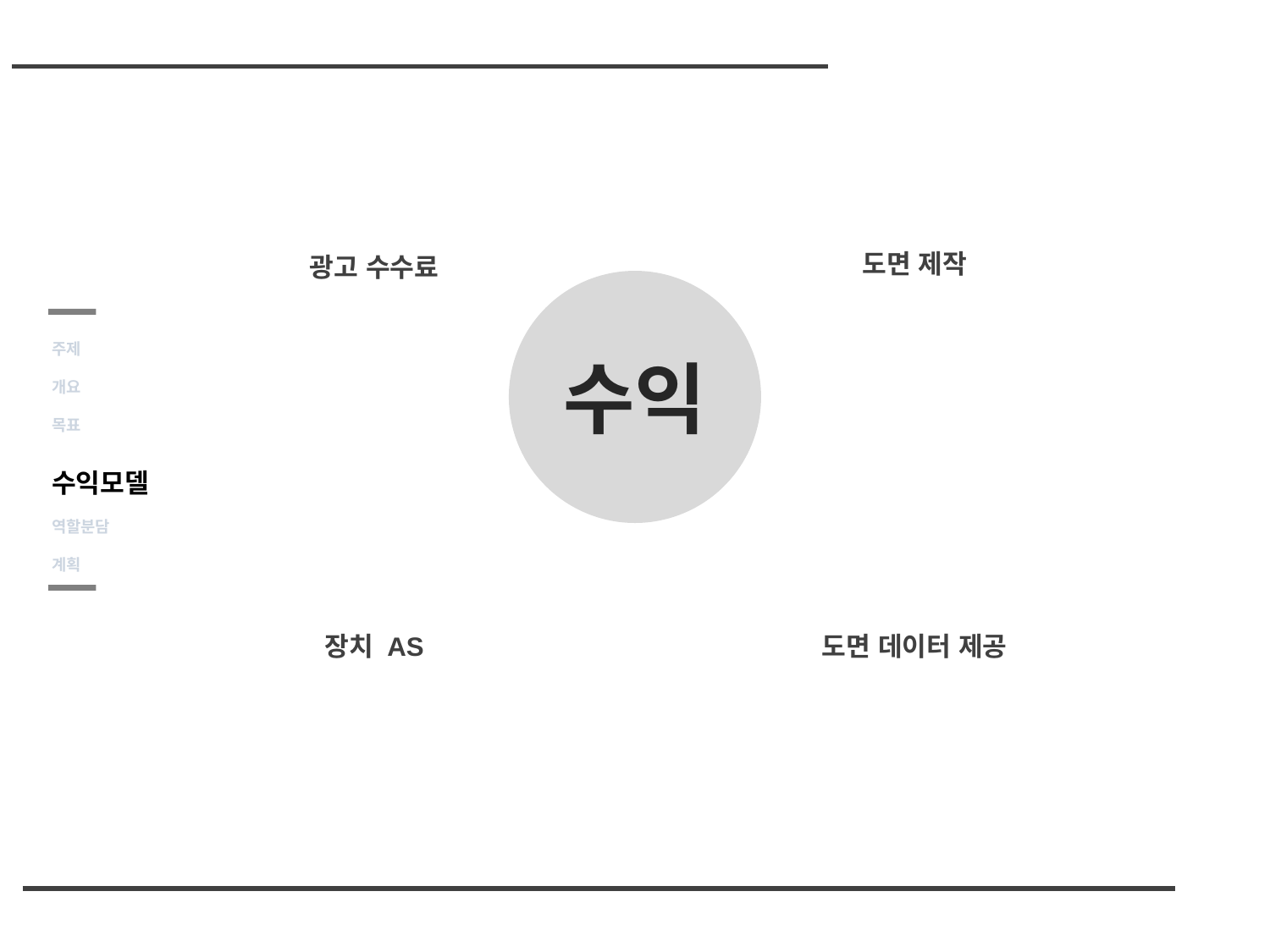

도면 제작
광고 수수료
수익

주제
개요
목표
수익모델
역할분담
계획

장치 AS
도면 데이터 제공